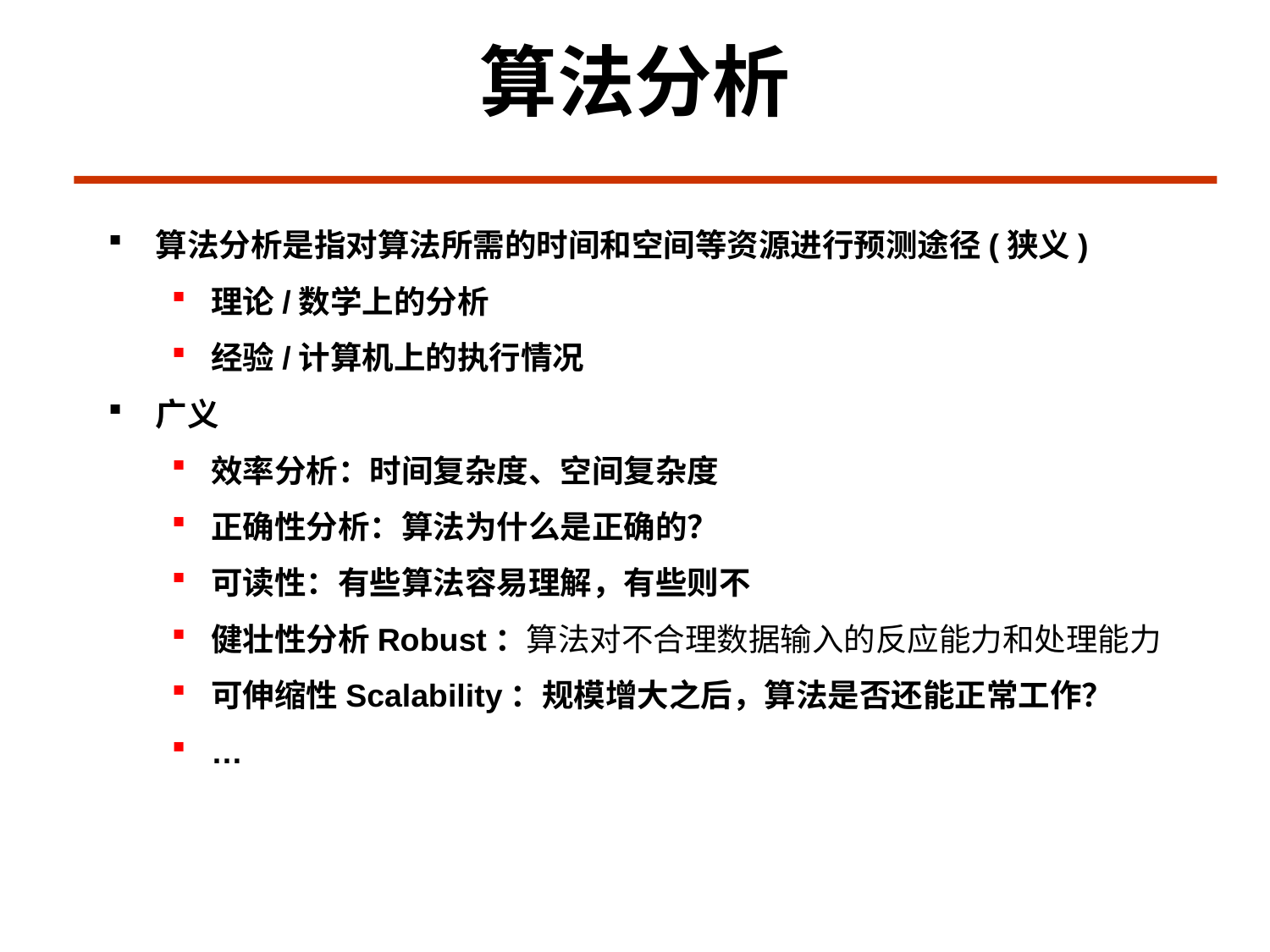

# 算法分析
算法分析是指对算法所需的时间和空间等资源进行预测途径(狭义)
理论/数学上的分析
经验/计算机上的执行情况
广义
效率分析：时间复杂度、空间复杂度
正确性分析：算法为什么是正确的？
可读性：有些算法容易理解，有些则不
健壮性分析Robust：算法对不合理数据输入的反应能力和处理能力
可伸缩性Scalability：规模增大之后，算法是否还能正常工作？
…